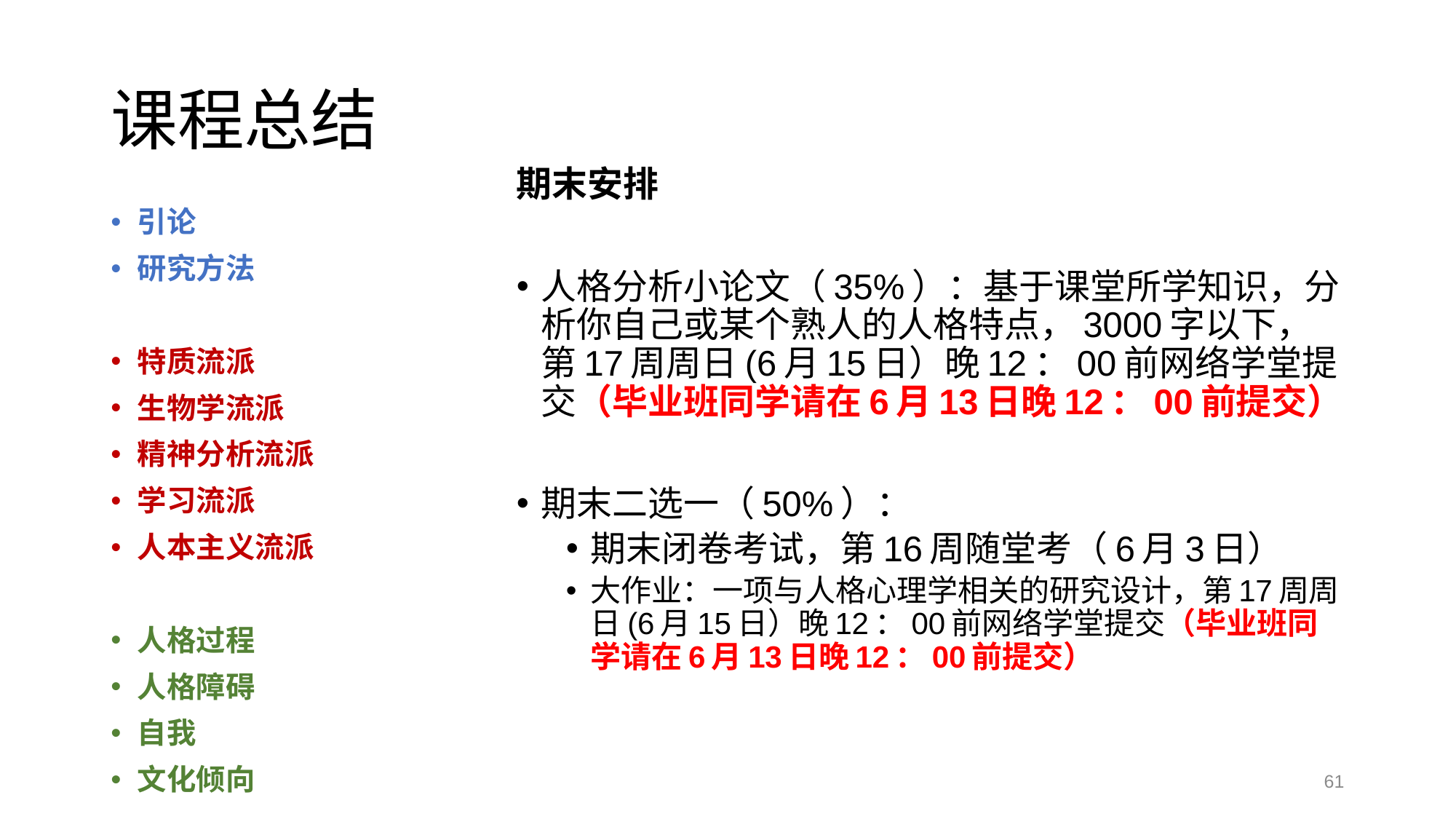

# 课程总结
期末安排

人格分析小论文（35%）：基于课堂所学知识，分析你自己或某个熟人的人格特点，3000字以下，第17周周日(6月15日）晚12：00前网络学堂提交（毕业班同学请在6月13日晚12：00前提交）

期末二选一（50%）：
期末闭卷考试，第16周随堂考（6月3日）
大作业：一项与人格心理学相关的研究设计，第17周周日(6月15日）晚12：00前网络学堂提交（毕业班同学请在6月13日晚12：00前提交）

引论
研究方法

特质流派
生物学流派
精神分析流派
学习流派
人本主义流派

人格过程
人格障碍
自我
文化倾向
61